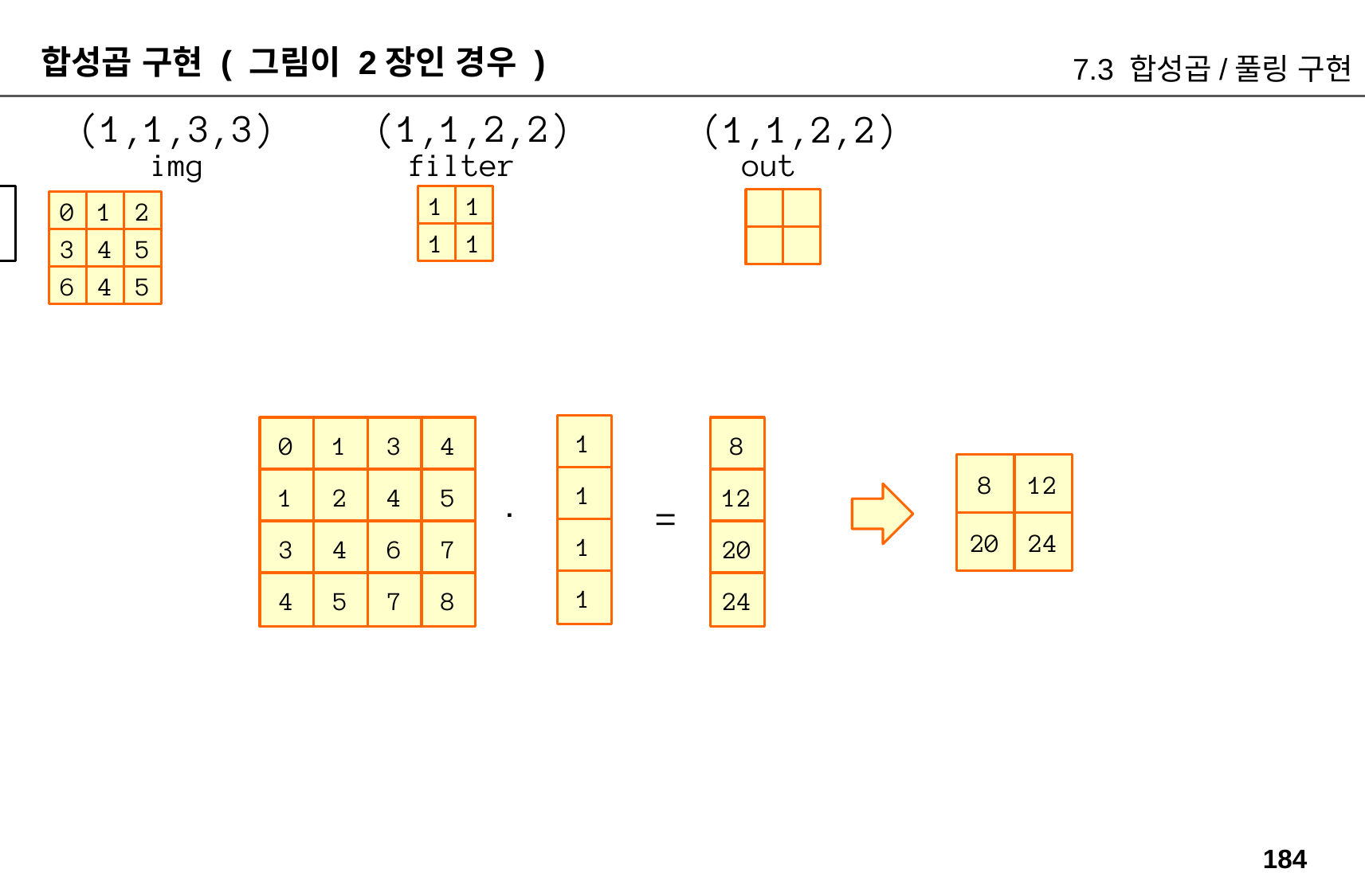

합성곱 구현 ( 그림이 2장인 경우 )
7.3 합성곱/풀링 구현
(1,1,2,2)
(1,1,3,3)
(1,1,2,2)
img
filter
out

1
1

0
1
2
1
1

3
4
5
6
4
5
1
0
1
3
4
8
8
12
20
24
1
1
2
4
5
12
.
=

1
3
4
6
7
20
1
4
5
7
8
24